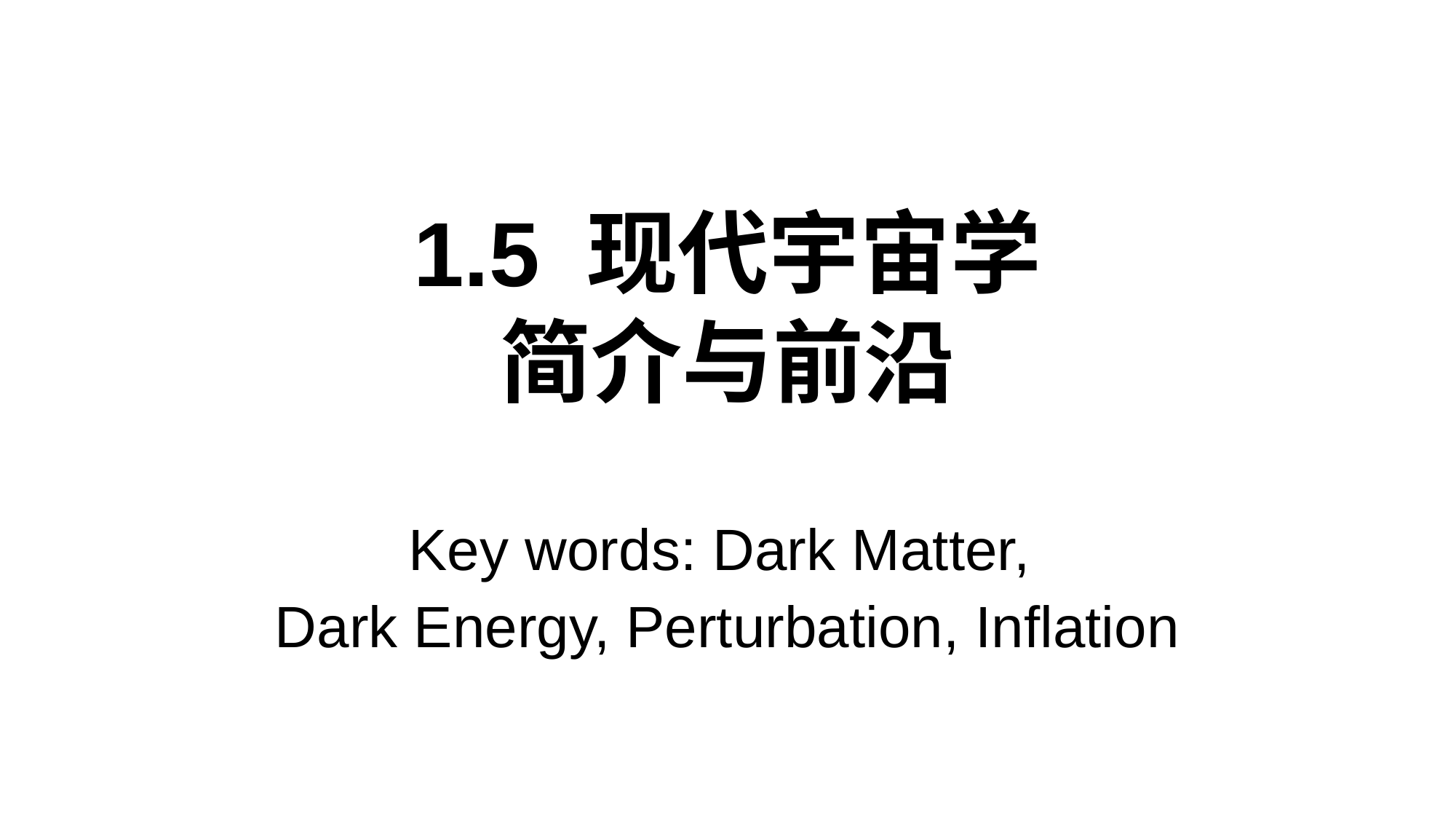

# 1.5 现代宇宙学 简介与前沿

Key words: Dark Matter,
Dark Energy, Perturbation, Inflation